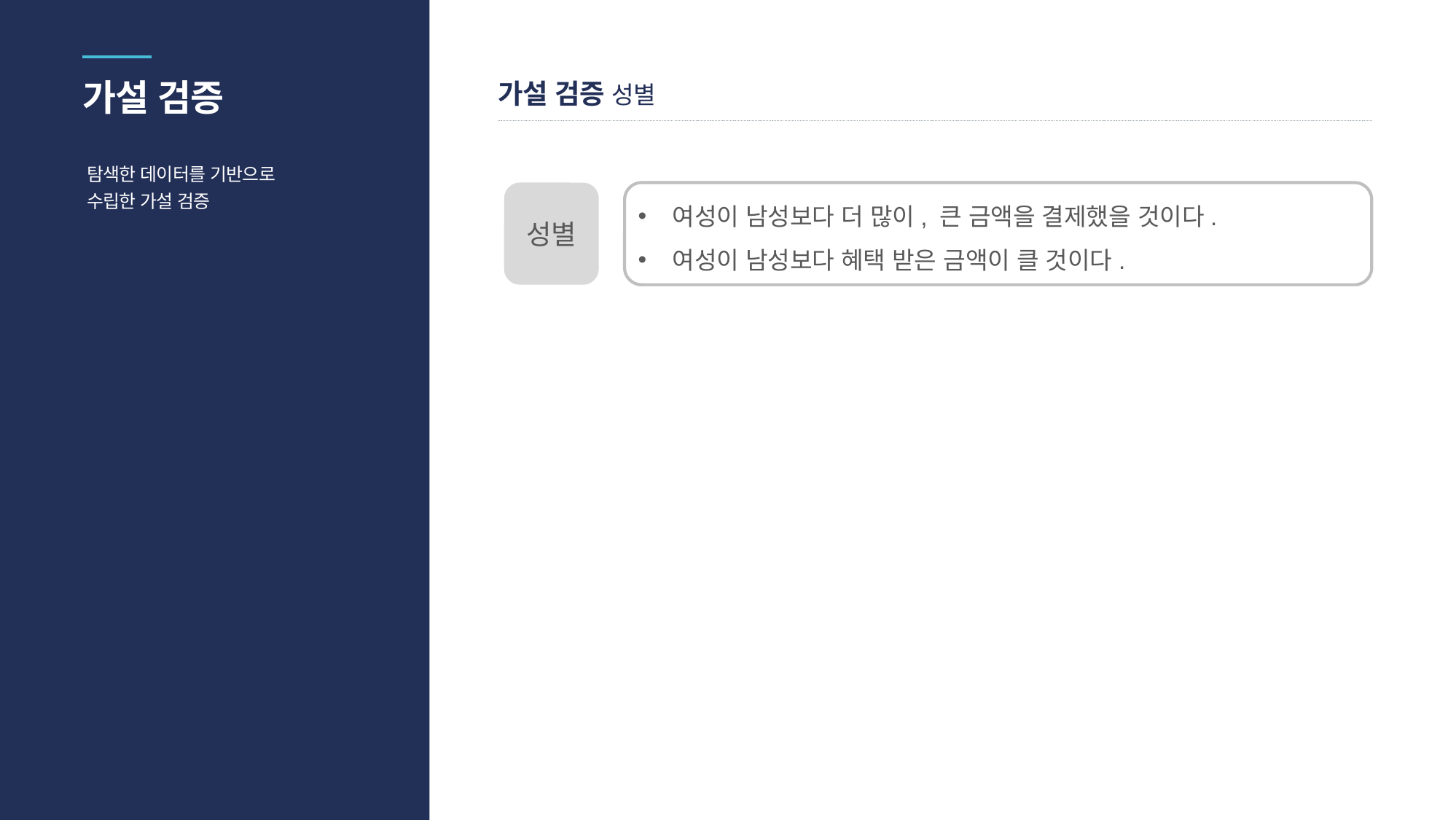

가설 검증
가설 검증 성별
탐색한 데이터를 기반으로
수립한 가설 검증
성별
여성이 남성보다 더 많이, 큰 금액을 결제했을 것이다.
여성이 남성보다 혜택 받은 금액이 클 것이다.